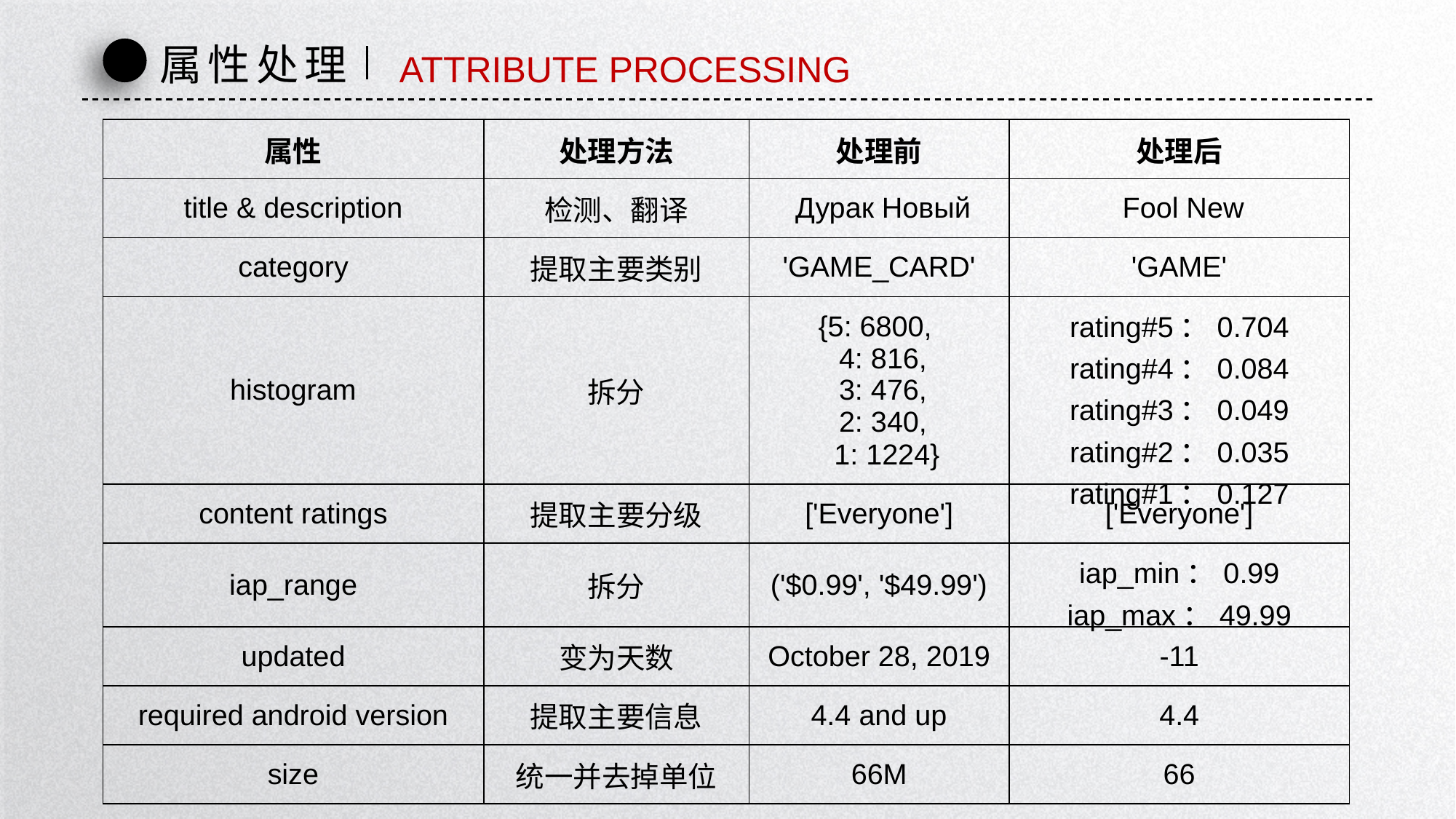

属性处理

ATTRIBUTE PROCESSING
| 属性 | 处理方法 | 处理前 | 处理后 |
| --- | --- | --- | --- |
| title & description | 检测、翻译 | Дурак Новый | Fool New |
| category | 提取主要类别 | 'GAME\_CARD' | 'GAME' |
| histogram | 拆分 | {5: 6800, 4: 816, 3: 476, 2: 340, 1: 1224} | rating#5：0.704 rating#4：0.084 rating#3：0.049 rating#2：0.035 rating#1：0.127 |
| content ratings | 提取主要分级 | ['Everyone'] | ['Everyone'] |
| iap\_range | 拆分 | ('$0.99', '$49.99') | iap\_min：0.99 iap\_max：49.99 |
| updated | 变为天数 | October 28, 2019 | -11 |
| required android version | 提取主要信息 | 4.4 and up | 4.4 |
| size | 统一并去掉单位 | 66M | 66 |
延时符